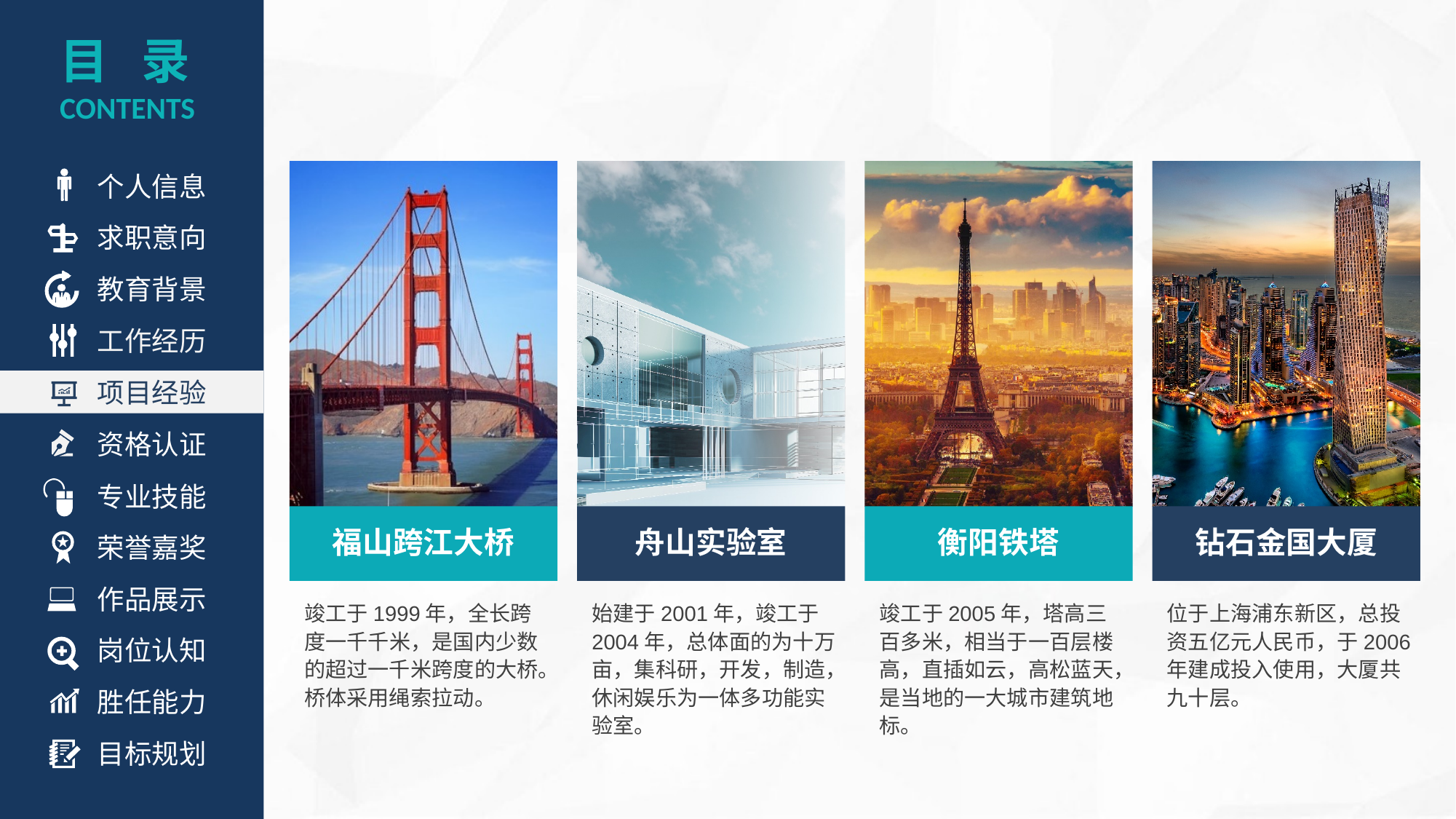

目   录
CONTENTS
个人信息

求职意向

教育背景

工作经历

项目经验

资格认证

专业技能

荣誉嘉奖
福山跨江大桥
舟山实验室
衡阳铁塔
钻石金国大厦

作品展示

竣工于1999年，全长跨度一千千米，是国内少数的超过一千米跨度的大桥。桥体采用绳索拉动。
始建于2001年，竣工于2004年，总体面的为十万亩，集科研，开发，制造，休闲娱乐为一体多功能实验室。
竣工于2005年，塔高三百多米，相当于一百层楼高，直插如云，高松蓝天，是当地的一大城市建筑地标。
位于上海浦东新区，总投资五亿元人民币，于2006年建成投入使用，大厦共九十层。
岗位认知

胜任能力

目标规划